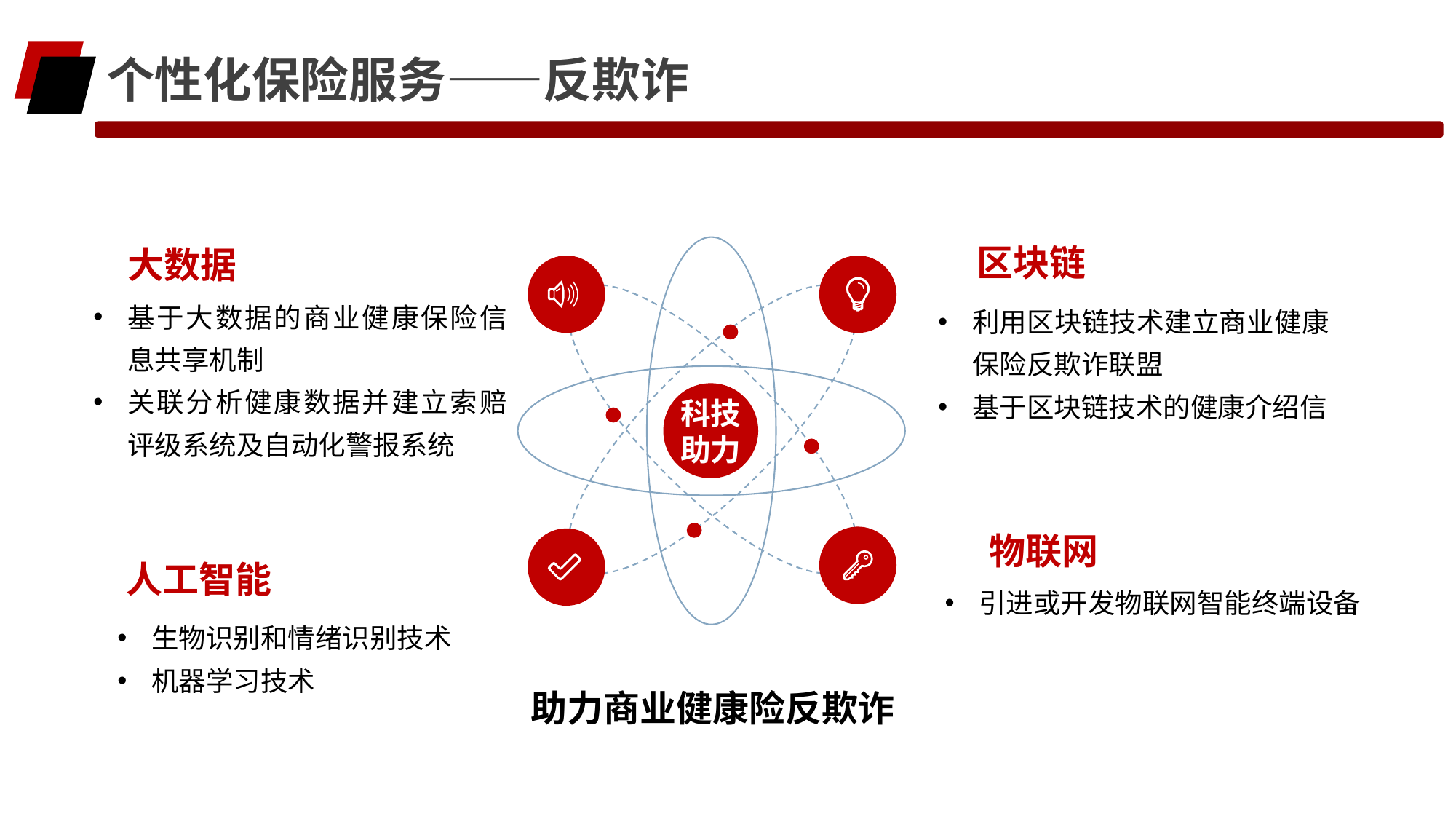

个性化保险服务——反欺诈

区块链
利用区块链技术建立商业健康保险反欺诈联盟
基于区块链技术的健康介绍信

科技
助力

大数据
基于大数据的商业健康保险信息共享机制
关联分析健康数据并建立索赔评级系统及自动化警报系统
物联网
引进或开发物联网智能终端设备
人工智能
生物识别和情绪识别技术
机器学习技术
助力商业健康险反欺诈